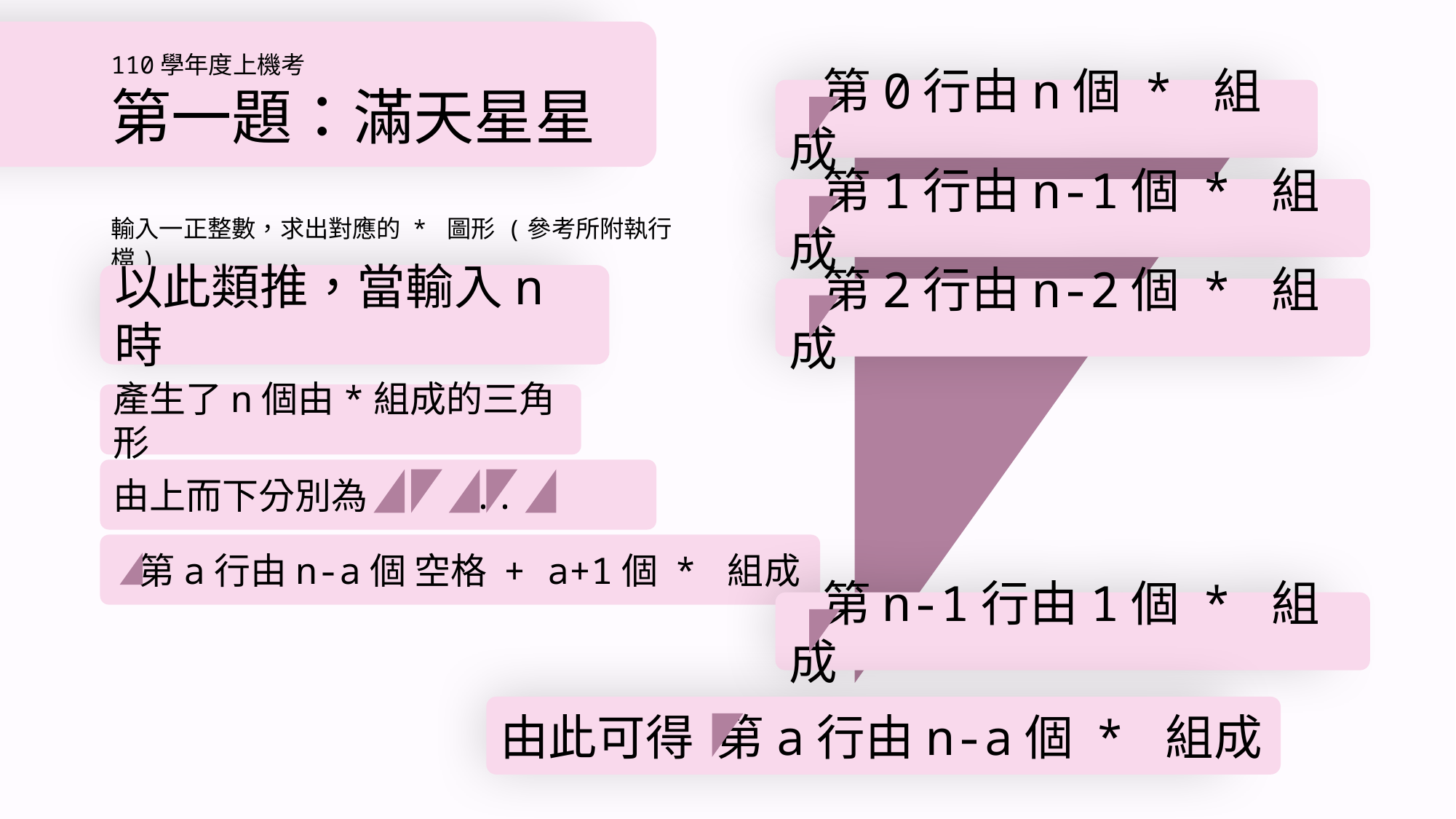

# 110學年度上機考 第一題：滿天星星
  第0行由n個 * 組成

  第1行由n-1個 * 組成

輸入一正整數，求出對應的 * 圖形 (參考所附執行檔)

以此類推，當輸入n時
  第2行由n-2個 * 組成

產生了n個由*組成的三角形
由上而下分別為         ...

  第a行由n-a個 空格 + a+1個 * 組成

  第n-1行由1個 * 組成

由此可得  第a行由n-a個 * 組成